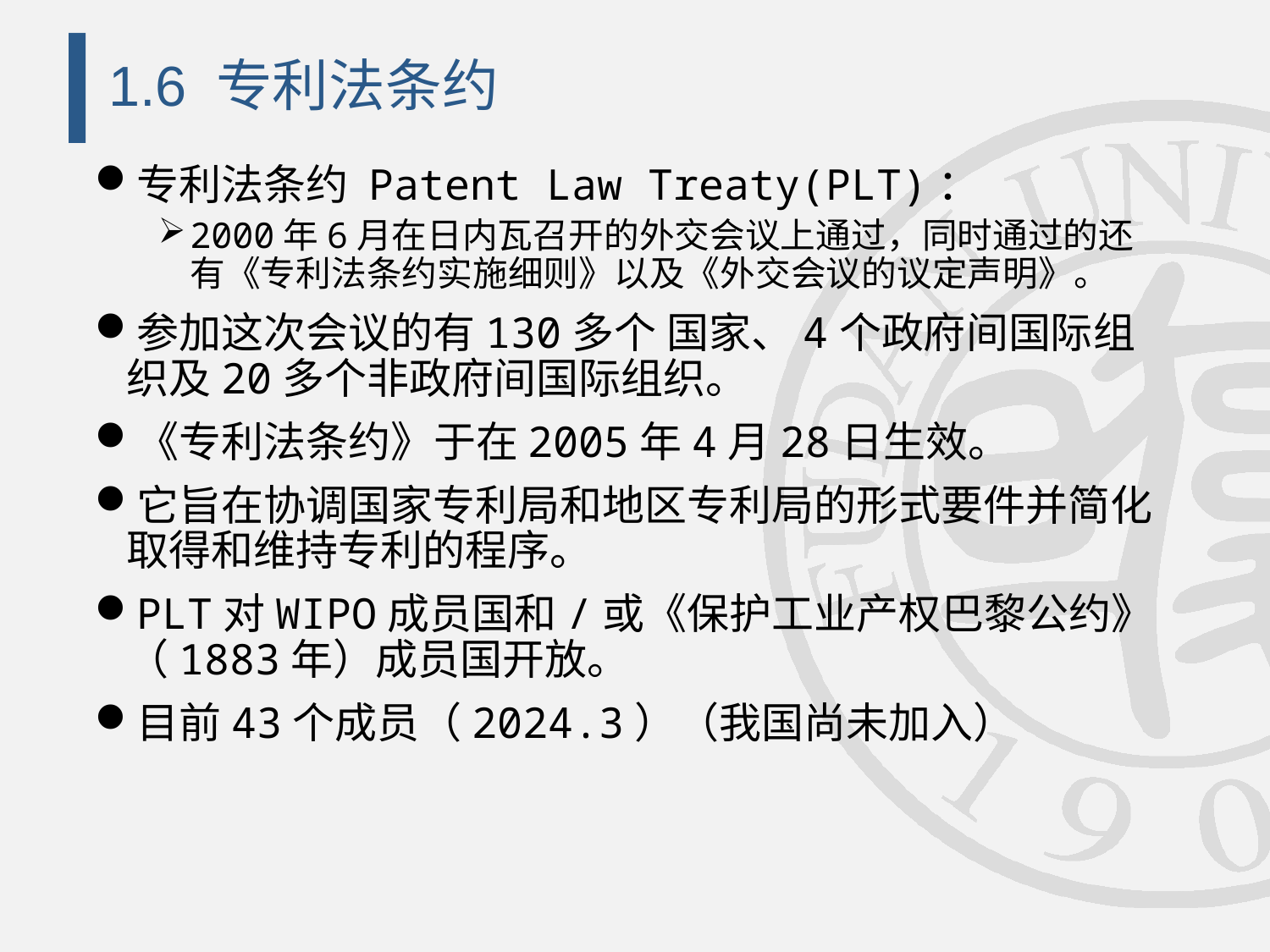

# 1.6 专利法条约
专利法条约 Patent Law Treaty(PLT)：
2000年6月在日内瓦召开的外交会议上通过，同时通过的还有《专利法条约实施细则》以及《外交会议的议定声明》。
参加这次会议的有130多个 国家、4个政府间国际组织及20多个非政府间国际组织。
《专利法条约》于在2005年4月28日生效。
它旨在协调国家专利局和地区专利局的形式要件并简化取得和维持专利的程序。
PLT对WIPO成员国和/或《保护工业产权巴黎公约》（1883年）成员国开放。
目前43个成员（2024.3）（我国尚未加入）